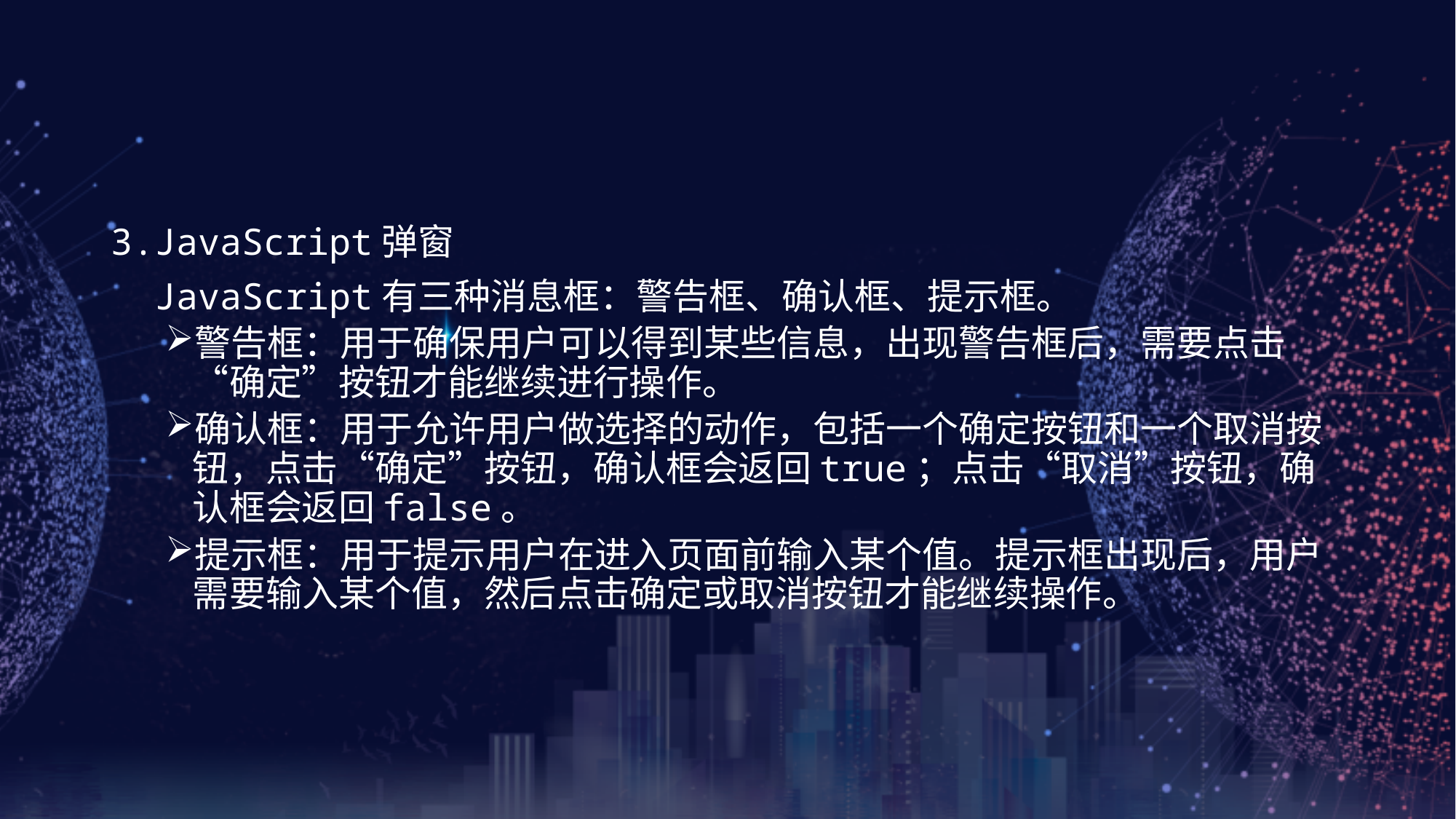

3.JavaScript弹窗
  JavaScript有三种消息框：警告框、确认框、提示框。
警告框：用于确保用户可以得到某些信息，出现警告框后，需要点击“确定”按钮才能继续进行操作。
确认框：用于允许用户做选择的动作，包括一个确定按钮和一个取消按钮，点击“确定”按钮，确认框会返回true；点击“取消”按钮，确认框会返回false。
提示框：用于提示用户在进入页面前输入某个值。提示框出现后，用户需要输入某个值，然后点击确定或取消按钮才能继续操作。